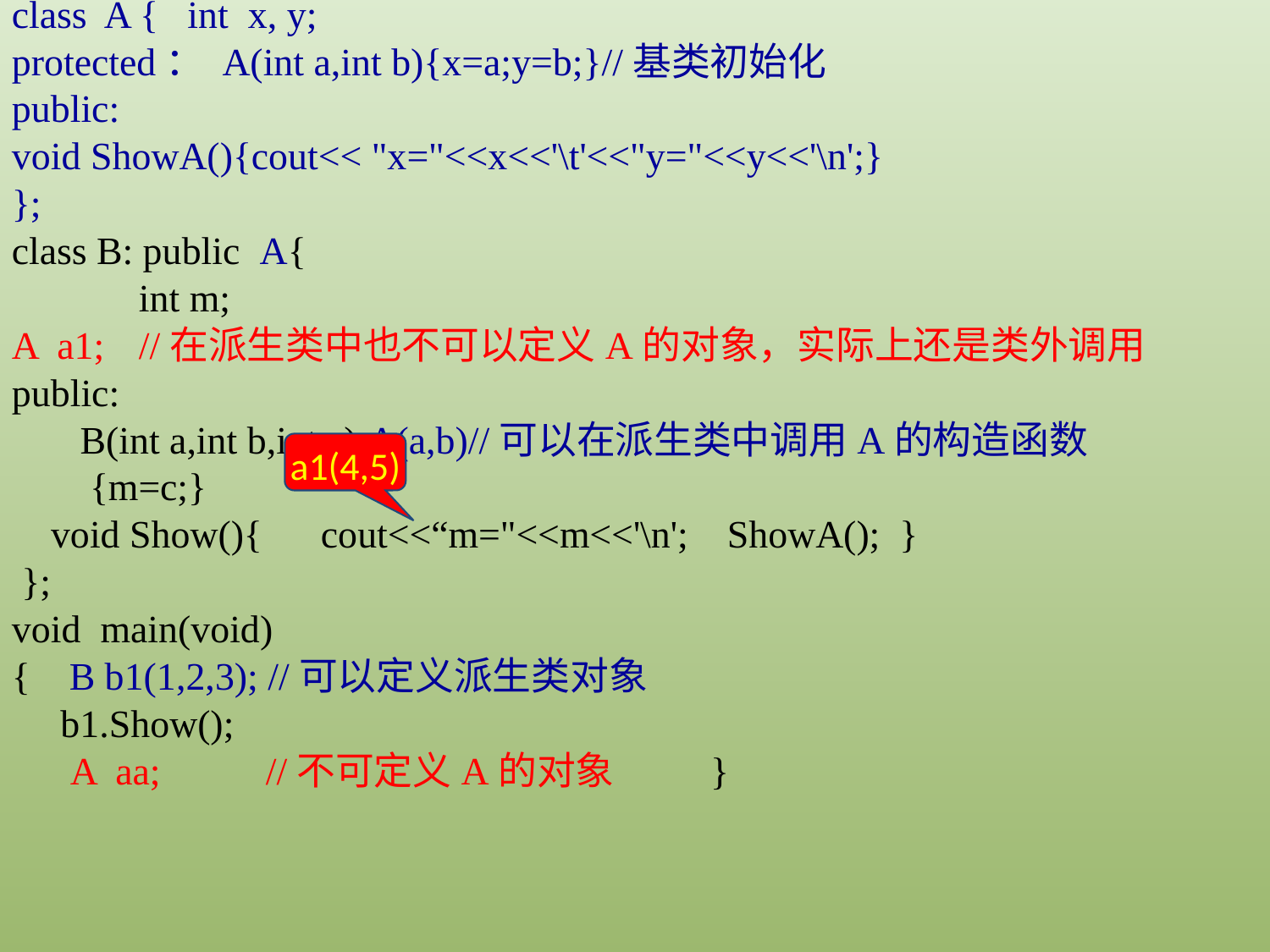

class  A {   int  x, y;
protected： A(int a,int b){x=a;y=b;}//基类初始化
public:
void ShowA(){cout<< "x="<<x<<'\t'<<"y="<<y<<'\n';}
};
class B: public  A{
	int m;
A  a1;	//在派生类中也不可以定义A的对象，实际上还是类外调用
public:
       B(int a,int b,int c):A(a,b)//可以在派生类中调用A的构造函数
        {m=c;}
    void Show(){      cout<<“m="<<m<<'\n';    ShowA();  }
 };
void  main(void)
{    B b1(1,2,3); //可以定义派生类对象
     b1.Show();
      A  aa;	//不可定义A的对象          }
a1(4,5)
731